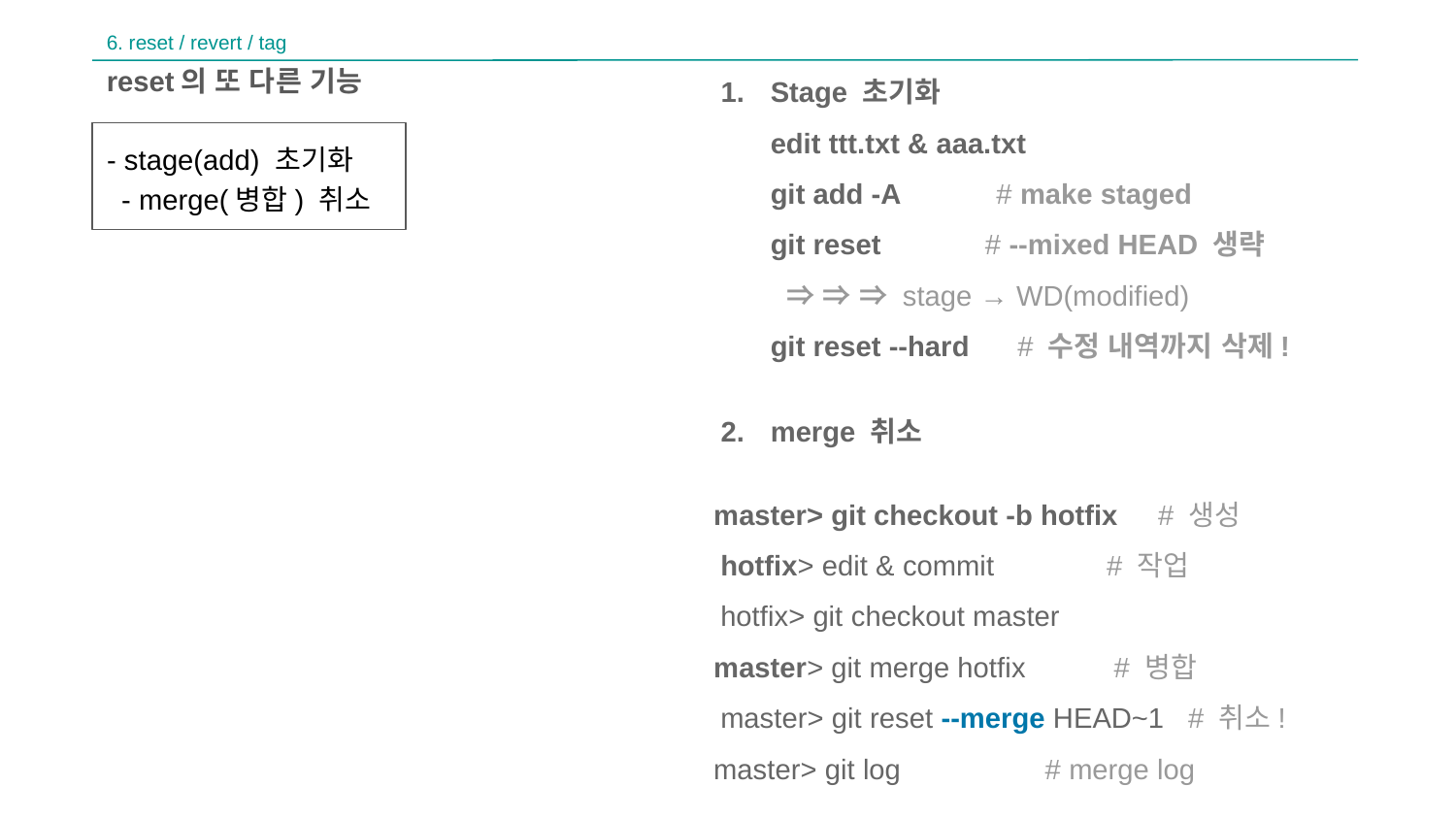

6. reset / revert / tag
Stage 초기화
edit ttt.txt & aaa.txt
git add -A            # make staged
git reset             # --mixed HEAD 생략
  ⇒ ⇒ ⇒ stage → WD(modified)
git reset --hard      # 수정 내역까지 삭제!
merge 취소
  master> git checkout -b hotfix     # 생성
  hotfix> edit & commit              # 작업
  hotfix> git checkout master
  master> git merge hotfix           # 병합
  master> git reset --merge HEAD~1   # 취소!
  master> git log                  # merge log
reset의 또 다른 기능

- stage(add) 초기화
 - merge(병합) 취소